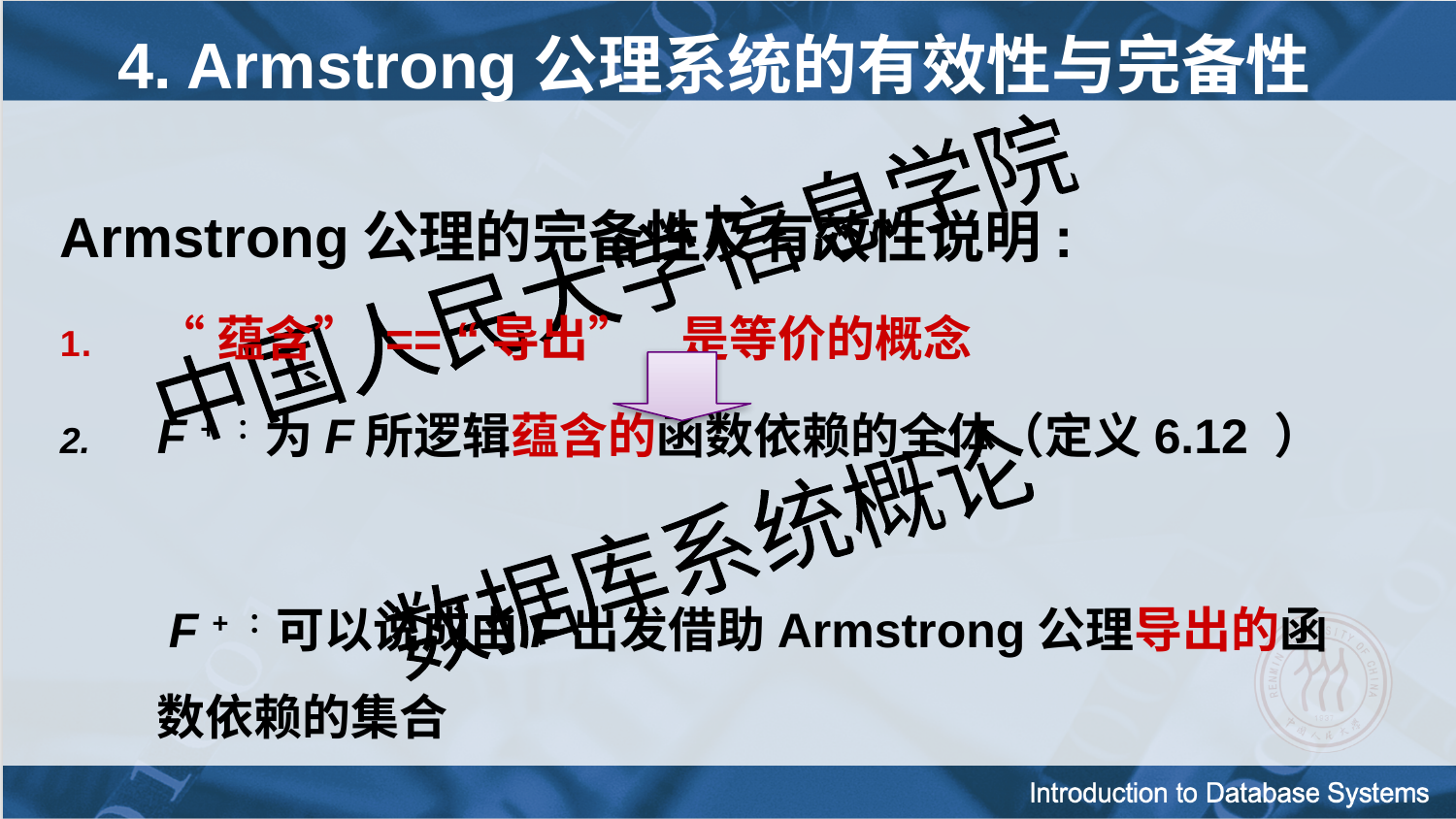

# 4. Armstrong公理系统的有效性与完备性
Armstrong公理的完备性及有效性说明:
“蕴含” == “导出”    是等价的概念
F + ：为F所逻辑蕴含的函数依赖的全体（定义6.12 ）

        F + ：可以说成由F出发借助Armstrong公理导出的函数依赖的集合